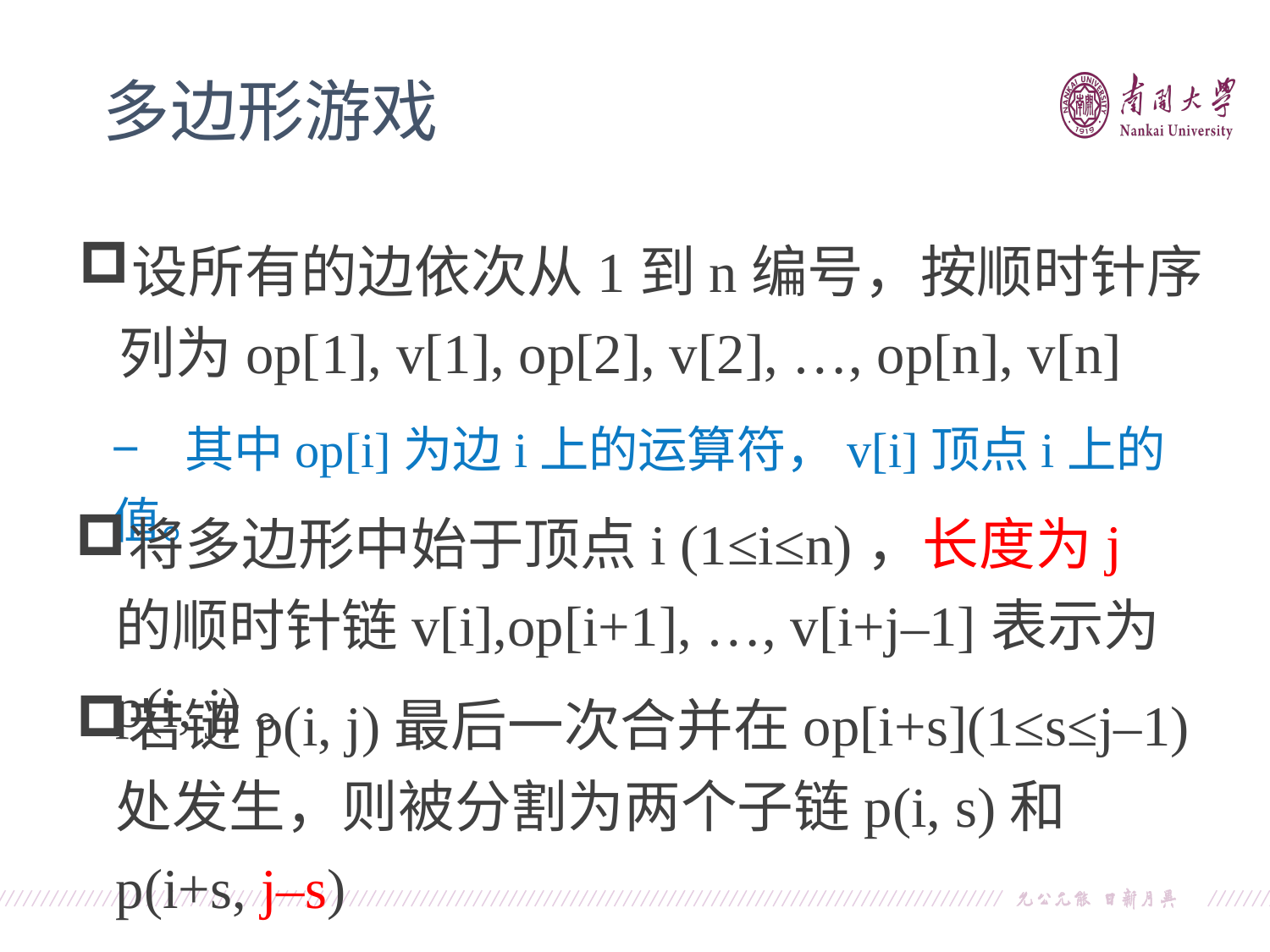

多边形游戏
设所有的边依次从1到n编号，按顺时针序列为op[1], v[1], op[2], v[2], …, op[n], v[n]
−   其中op[i]为边i上的运算符，v[i]顶点i上的值。
将多边形中始于顶点i (1≤i≤n)，长度为j 的顺时针链v[i],op[i+1], …, v[i+j–1]表示为p(i, j)。
若链p(i, j)最后一次合并在op[i+s](1≤s≤j–1)处发生，则被分割为两个子链p(i, s)和p(i+s, j–s)